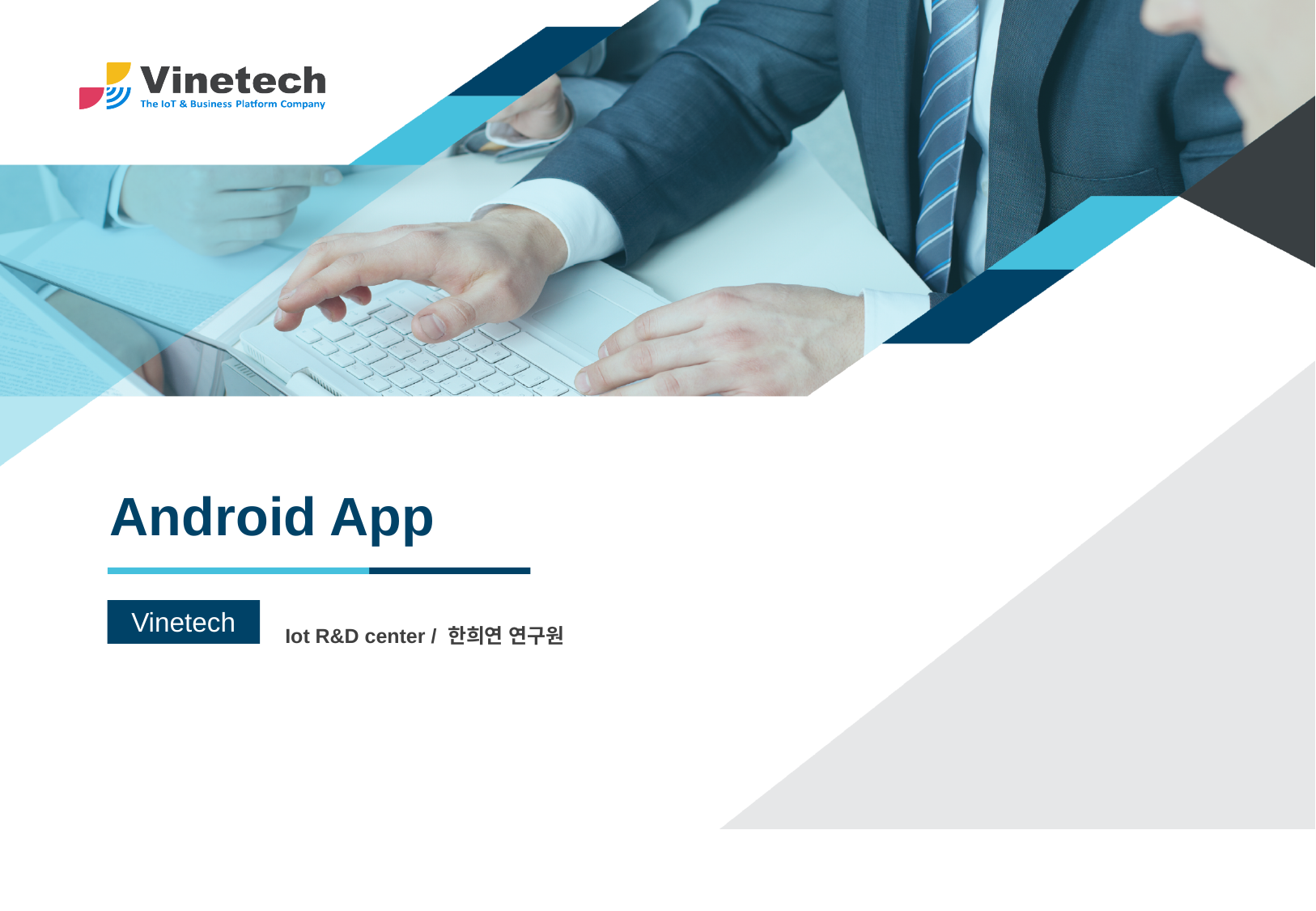

Android App
Vinetech
Iot R&D center / 한희연 연구원